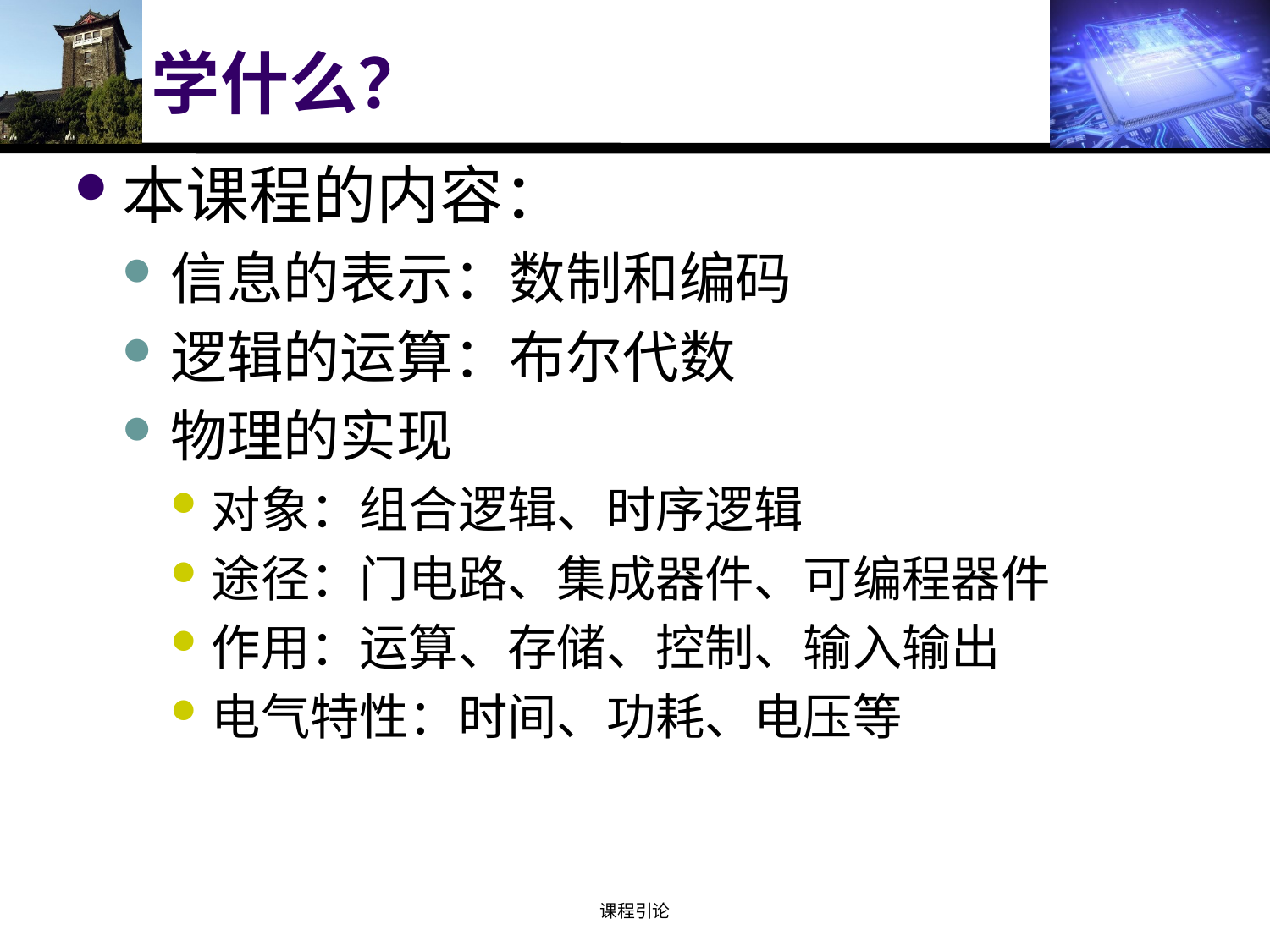

# 学什么？
本课程的内容：
信息的表示：数制和编码
逻辑的运算：布尔代数
物理的实现
对象：组合逻辑、时序逻辑
途径：门电路、集成器件、可编程器件
作用：运算、存储、控制、输入输出
电气特性：时间、功耗、电压等

课程引论
16